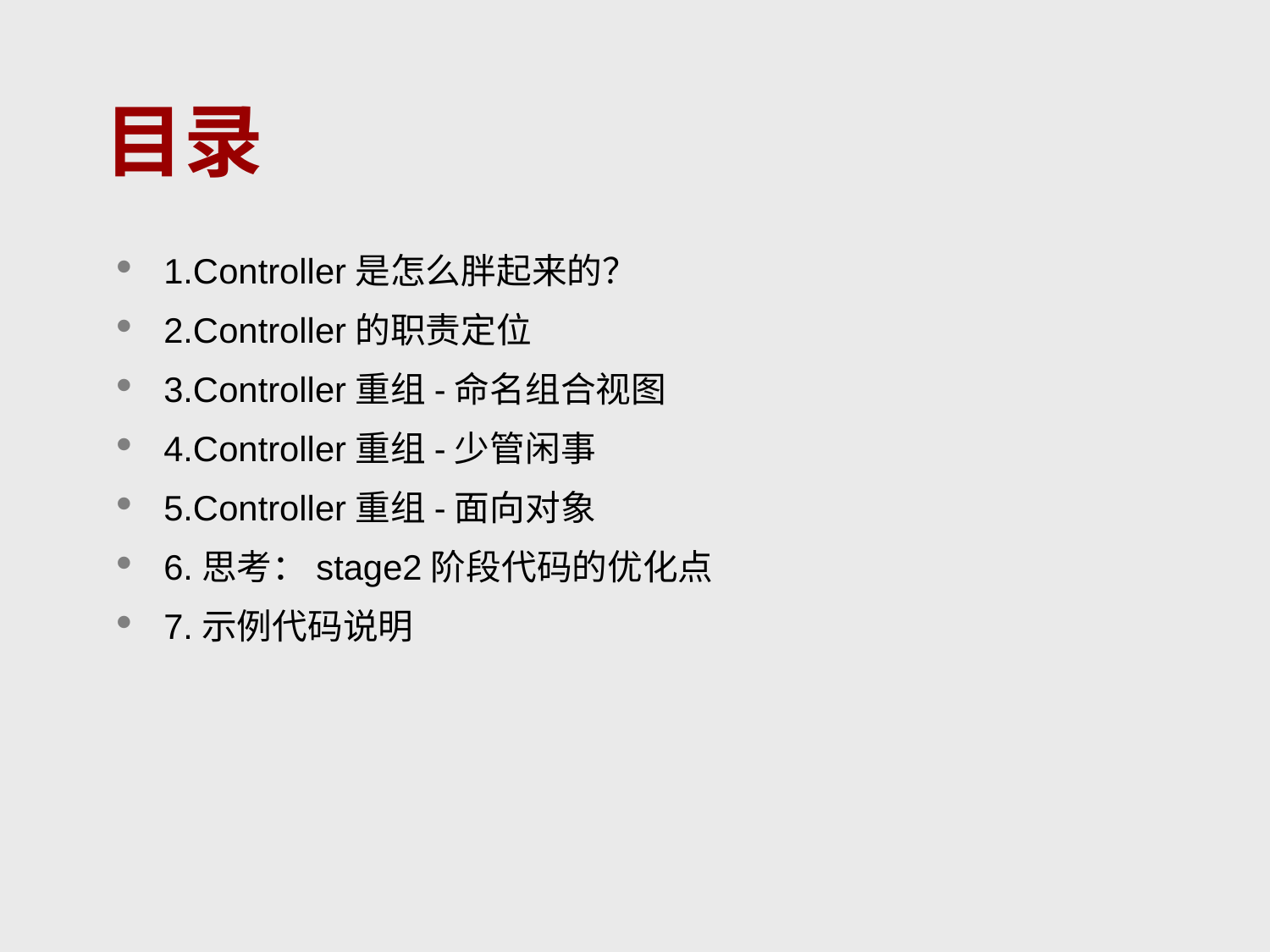

目录
1.Controller是怎么胖起来的？
2.Controller的职责定位
3.Controller重组-命名组合视图
4.Controller重组-少管闲事
5.Controller重组-面向对象
6.思考：stage2阶段代码的优化点
7.示例代码说明